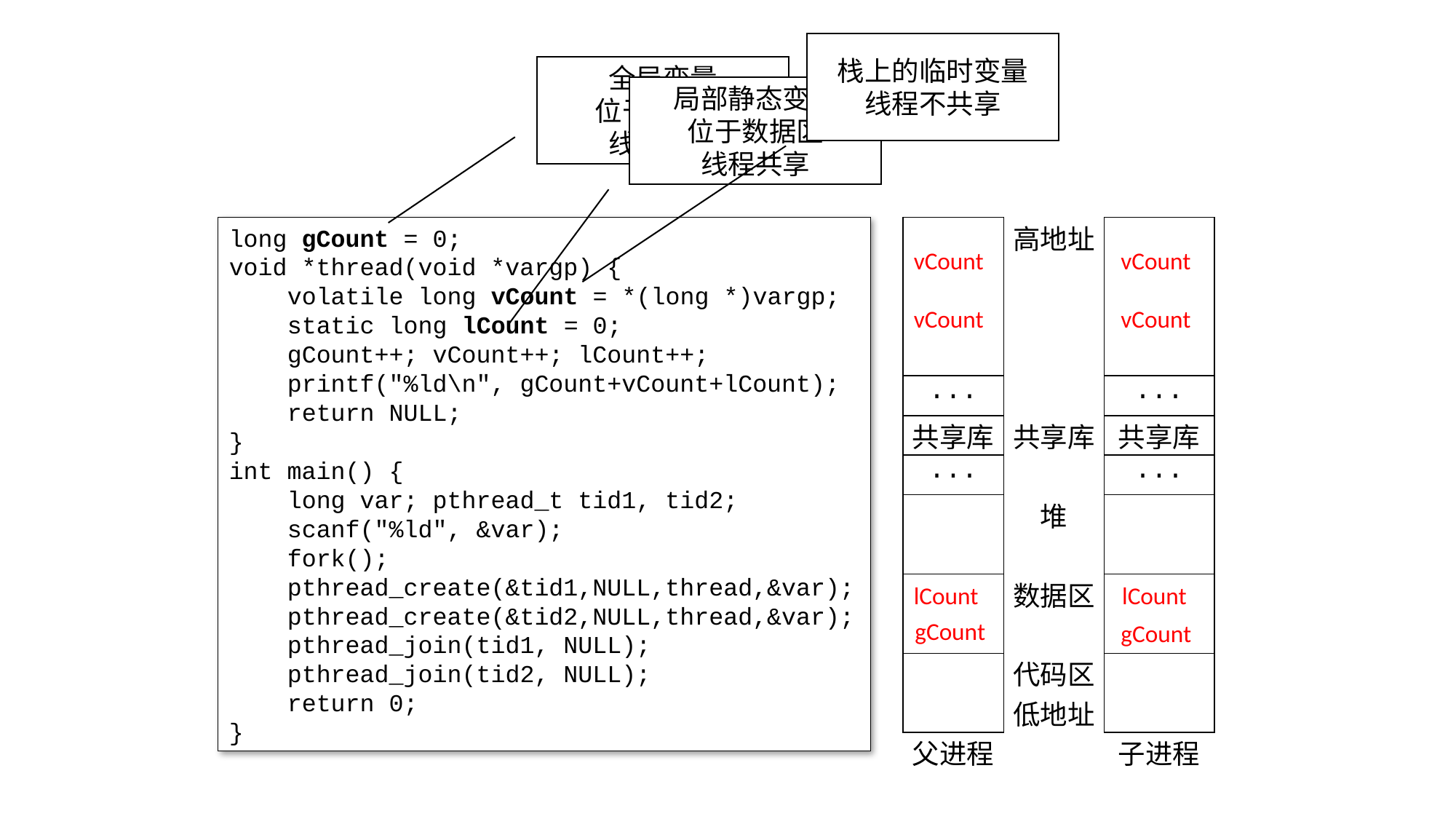

栈上的临时变量
线程不共享
全局变量
位于数据区
线程共享
局部静态变量
位于数据区
线程共享
|  | 高地址 |  |
| --- | --- | --- |
| ... |  | ... |
| 共享库 | 共享库 | 共享库 |
| ... |  | ... |
|  | 堆 |  |
|  | 数据区 |  |
|  | 代码区 低地址 |  |
| 父进程 |  | 子进程 |
long gCount = 0;
void *thread(void *vargp) {
    volatile long vCount = *(long *)vargp;
    static long lCount = 0;
    gCount++; vCount++; lCount++;
    printf("%ld\n", gCount+vCount+lCount);
    return NULL;
}
int main() {
    long var; pthread_t tid1, tid2;
    scanf("%ld", &var);
    fork();
    pthread_create(&tid1,NULL,thread,&var);
    pthread_create(&tid2,NULL,thread,&var);
    pthread_join(tid1, NULL);
    pthread_join(tid2, NULL);
    return 0;
}
vCount
vCount
vCount
vCount
lCount
lCount
gCount
gCount